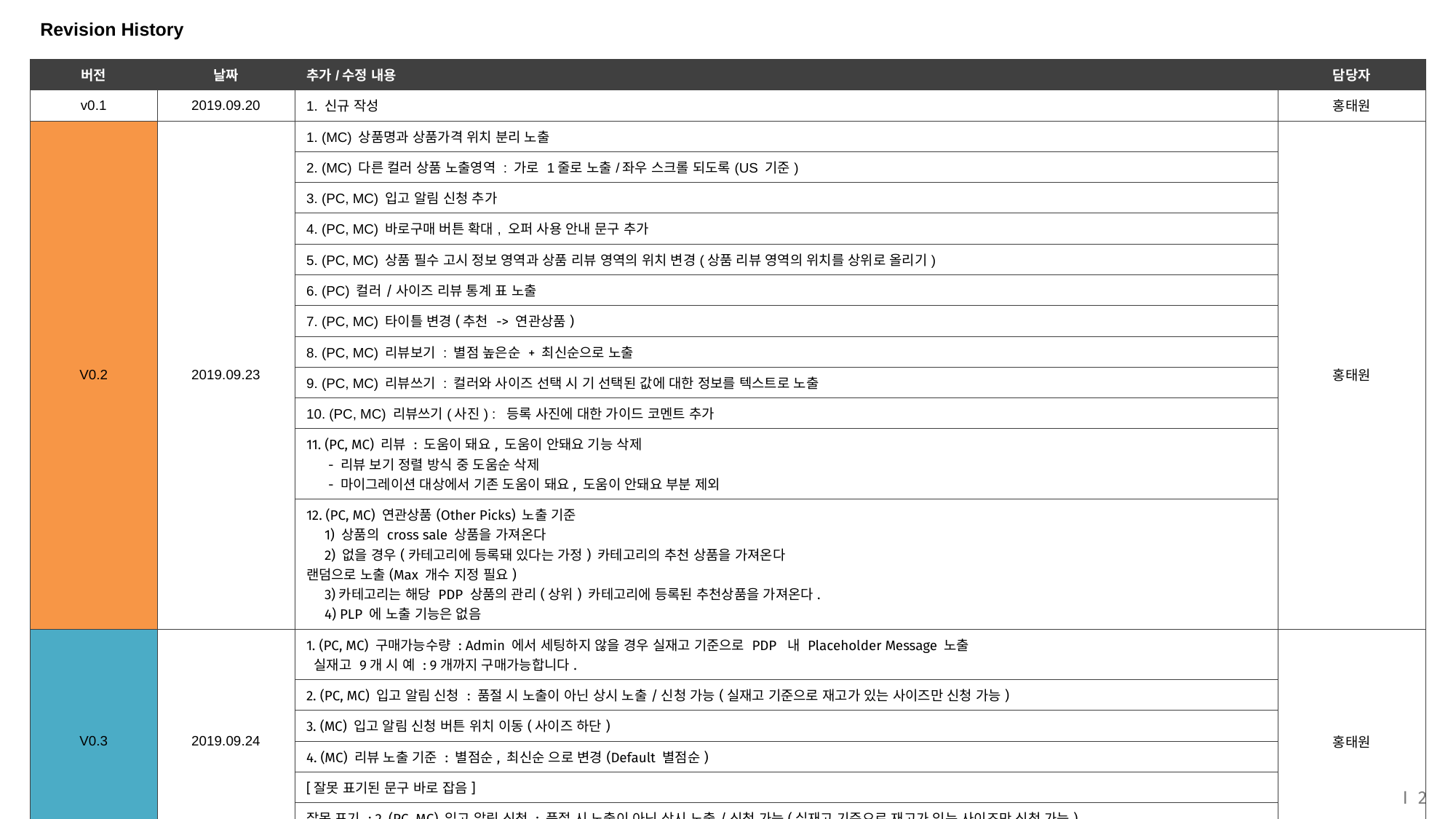

# Revision History
| 버전 | 날짜 | 추가/수정 내용 | 담당자 |
| --- | --- | --- | --- |
| v0.1 | 2019.09.20 | 1. 신규 작성 | 홍태원 |
| V0.2 | 2019.09.23 | 1. (MC) 상품명과 상품가격 위치 분리 노출 | 홍태원 |
|  |  | 2. (MC) 다른 컬러 상품 노출영역 : 가로 1줄로 노출/좌우 스크롤 되도록(US 기준) |  |
|  |  | 3. (PC, MC) 입고 알림 신청 추가 |  |
|  |  | 4. (PC, MC) 바로구매 버튼 확대, 오퍼 사용 안내 문구 추가 |  |
|  |  | 5. (PC, MC) 상품 필수 고시 정보 영역과 상품 리뷰 영역의 위치 변경(상품 리뷰 영역의 위치를 상위로 올리기) |  |
|  |  | 6. (PC) 컬러/사이즈 리뷰 통계 표 노출 |  |
|  |  | 7. (PC, MC) 타이틀 변경(추천 -> 연관상품) |  |
|  |  | 8. (PC, MC) 리뷰보기 : 별점 높은순 + 최신순으로 노출 |  |
|  |  | 9. (PC, MC) 리뷰쓰기 : 컬러와 사이즈 선택 시 기 선택된 값에 대한 정보를 텍스트로 노출 |  |
|  |  | 10. (PC, MC) 리뷰쓰기(사진) : 등록 사진에 대한 가이드 코멘트 추가 |  |
|  |  | 11. (PC, MC) 리뷰 : 도움이 돼요, 도움이 안돼요 기능 삭제 - 리뷰 보기 정렬 방식 중 도움순 삭제 - 마이그레이션 대상에서 기존 도움이 돼요, 도움이 안돼요 부분 제외 |  |
|  |  | 12. (PC, MC) 연관상품(Other Picks) 노출 기준 1) 상품의 cross sale 상품을 가져온다 2) 없을 경우(카테고리에 등록돼 있다는 가정) 카테고리의 추천 상품을 가져온다 랜덤으로 노출(Max 개수 지정 필요) 3)카테고리는 해당 PDP 상품의 관리(상위) 카테고리에 등록된 추천상품을 가져온다. 4) PLP 에 노출 기능은 없음 |  |
| V0.3 | 2019.09.24 | 1. (PC, MC) 구매가능수량 : Admin 에서 세팅하지 않을 경우 실재고 기준으로 PDP 내 Placeholder Message 노출 실재고 9개 시 예 : 9개까지 구매가능합니다. | 홍태원 |
|  |  | 2. (PC, MC) 입고 알림 신청 : 품절 시 노출이 아닌 상시 노출/신청 가능(실재고 기준으로 재고가 있는 사이즈만 신청 가능) |  |
|  |  | 3. (MC) 입고 알림 신청 버튼 위치 이동(사이즈 하단) |  |
|  |  | 4. (MC) 리뷰 노출 기준 : 별점순, 최신순 으로 변경(Default 별점순) |  |
|  |  | [잘못 표기된 문구 바로 잡음] |  |
|  |  | 잘못 표기 : 2. (PC, MC) 입고 알림 신청 : 품절 시 노출이 아닌 상시 노출/신청 가능(실재고 기준으로 재고가 있는 사이즈만 신청 가능) 바로 잡음 : 2. (PC, MC) 입고 알림 신청 : 품절 시 노출이 아닌 상시 노출/신청 가능(실재고 기준으로 재고가 없는 사이즈만 신청 가능) |  |